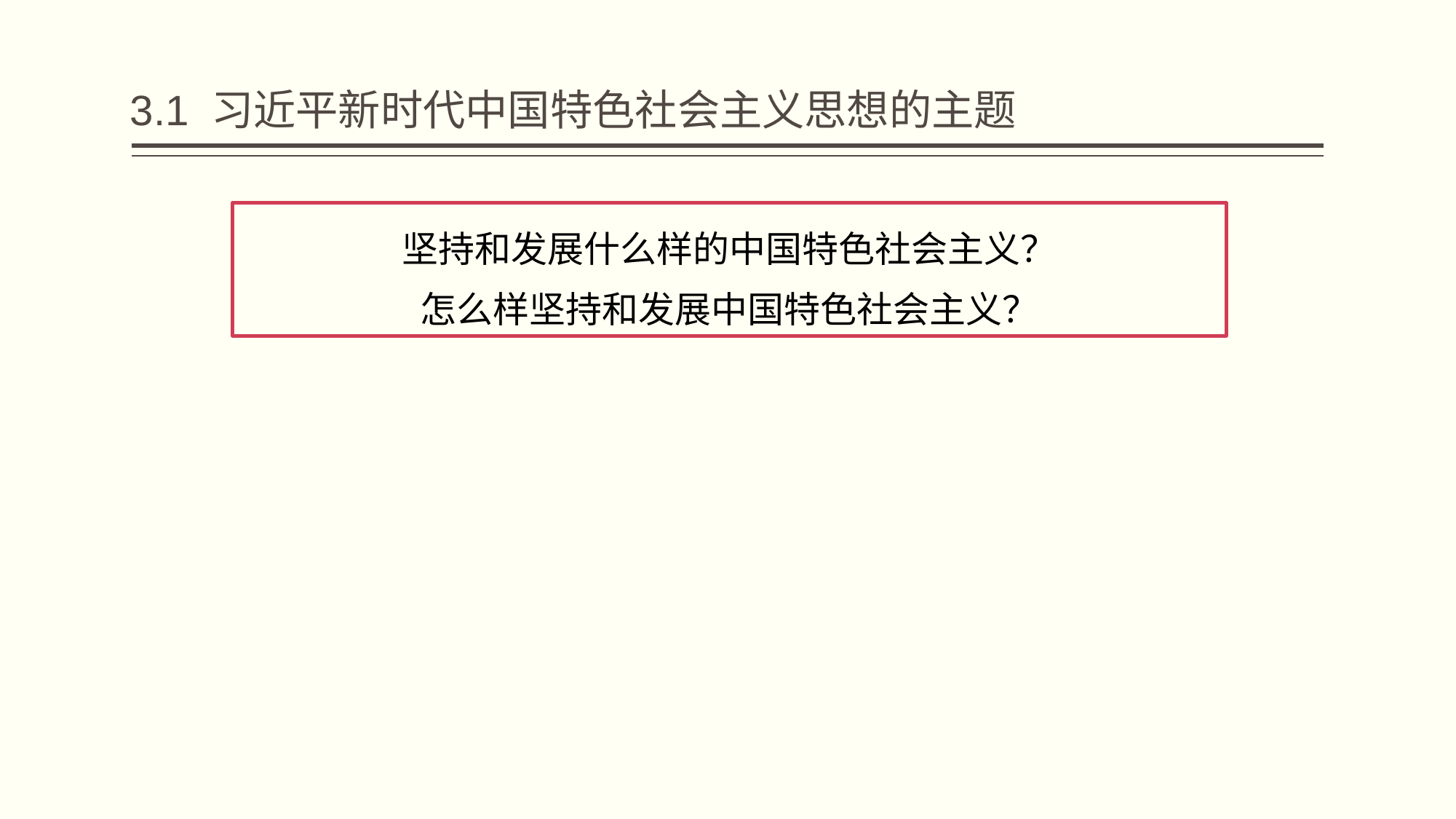

# 3.1 习近平新时代中国特色社会主义思想的主题
坚持和发展什么样的中国特色社会主义？
怎么样坚持和发展中国特色社会主义？